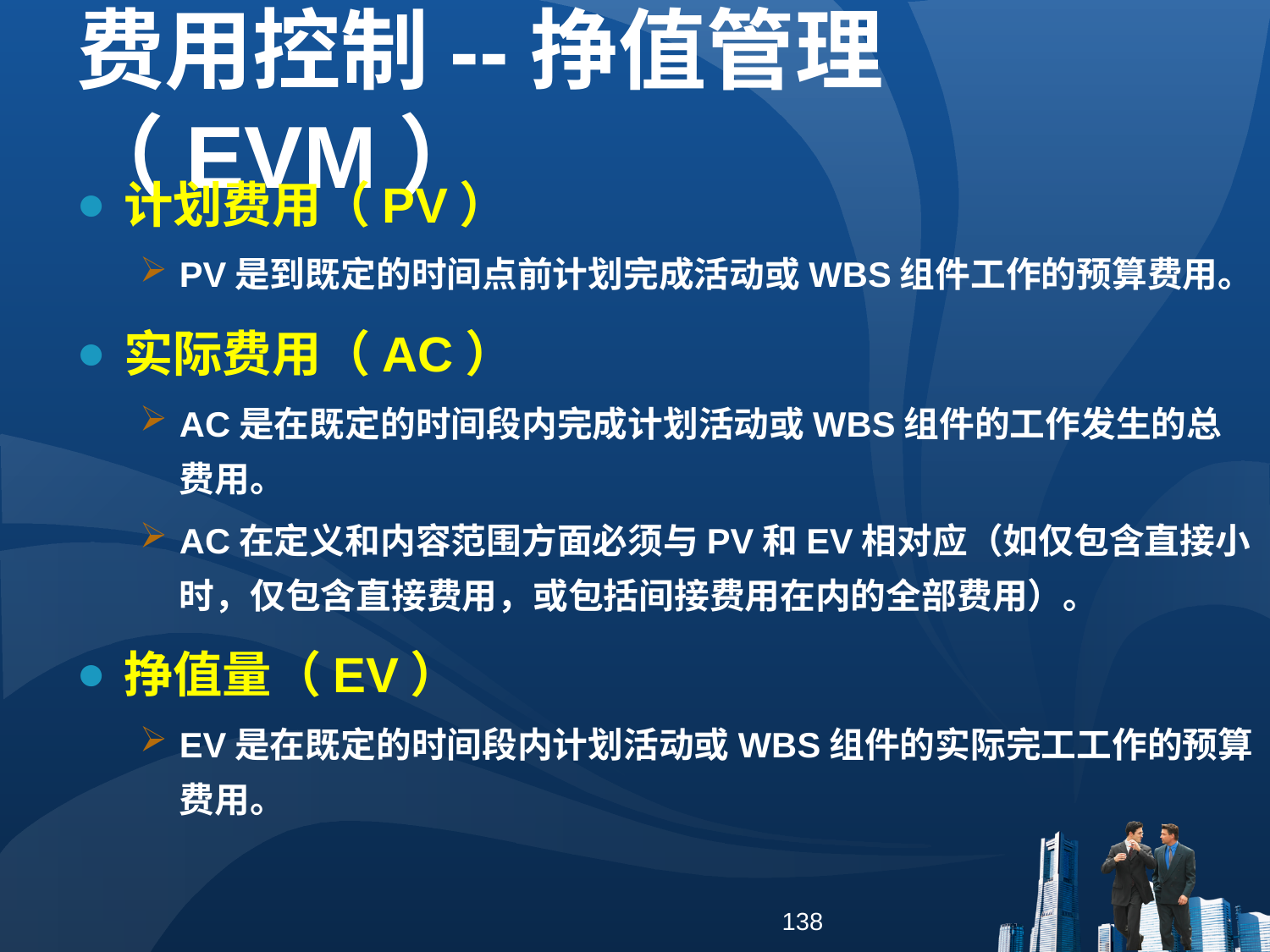

费用控制--挣值管理（EVM）
计划费用（PV）
PV是到既定的时间点前计划完成活动或WBS组件工作的预算费用。
实际费用（AC）
AC是在既定的时间段内完成计划活动或WBS组件的工作发生的总费用。
AC在定义和内容范围方面必须与PV和EV相对应（如仅包含直接小时，仅包含直接费用，或包括间接费用在内的全部费用）。
挣值量（EV）
EV是在既定的时间段内计划活动或WBS组件的实际完工工作的预算费用。

138